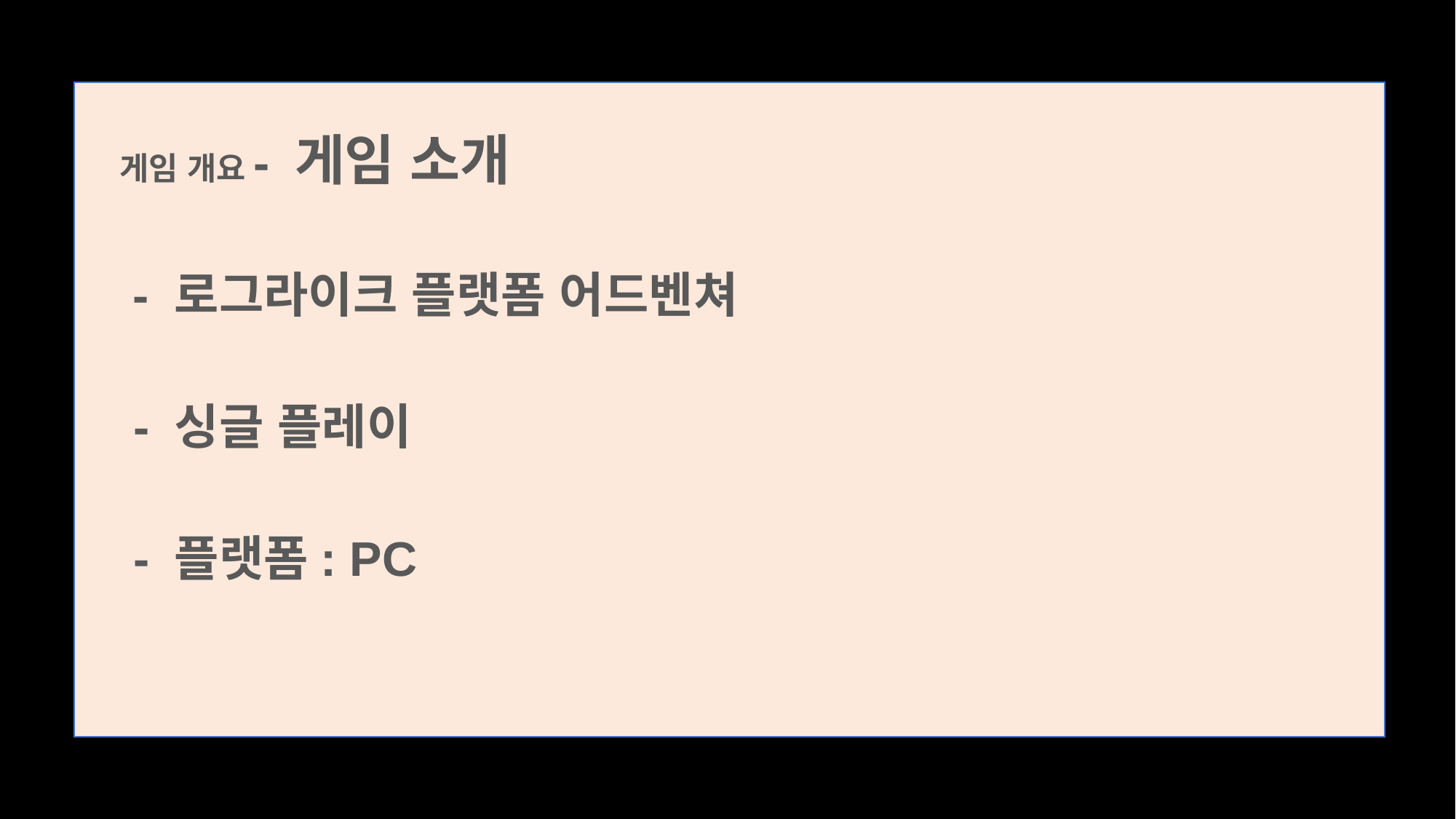

게임 개요- 게임 소개

 - 로그라이크 플랫폼 어드벤쳐
 - 싱글 플레이
 - 플랫폼: PC